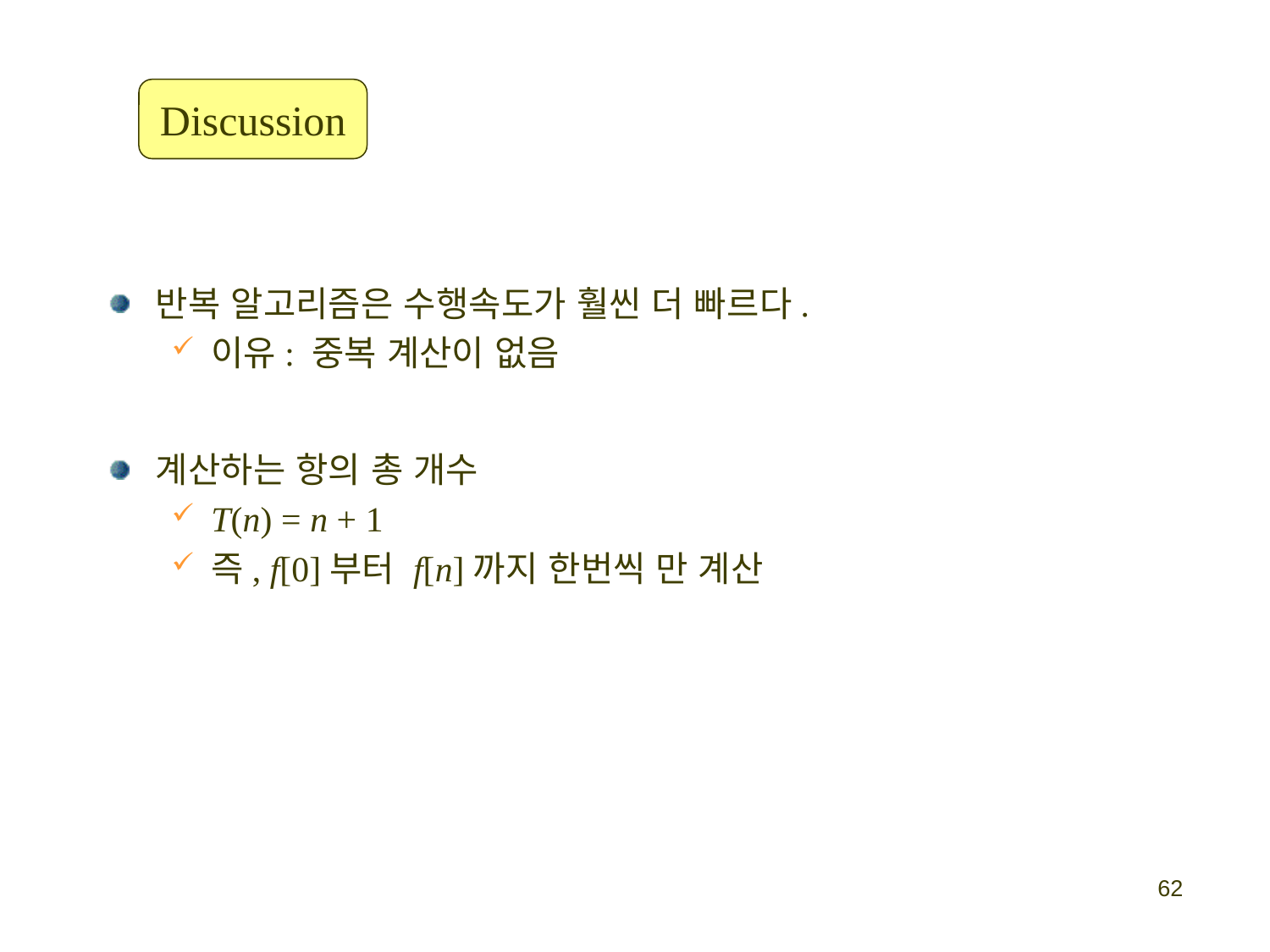

Discussion
반복 알고리즘은 수행속도가 훨씬 더 빠르다.
이유: 중복 계산이 없음

계산하는 항의 총 개수
T(n) = n + 1
즉, f[0]부터 f[n]까지 한번씩 만 계산
62